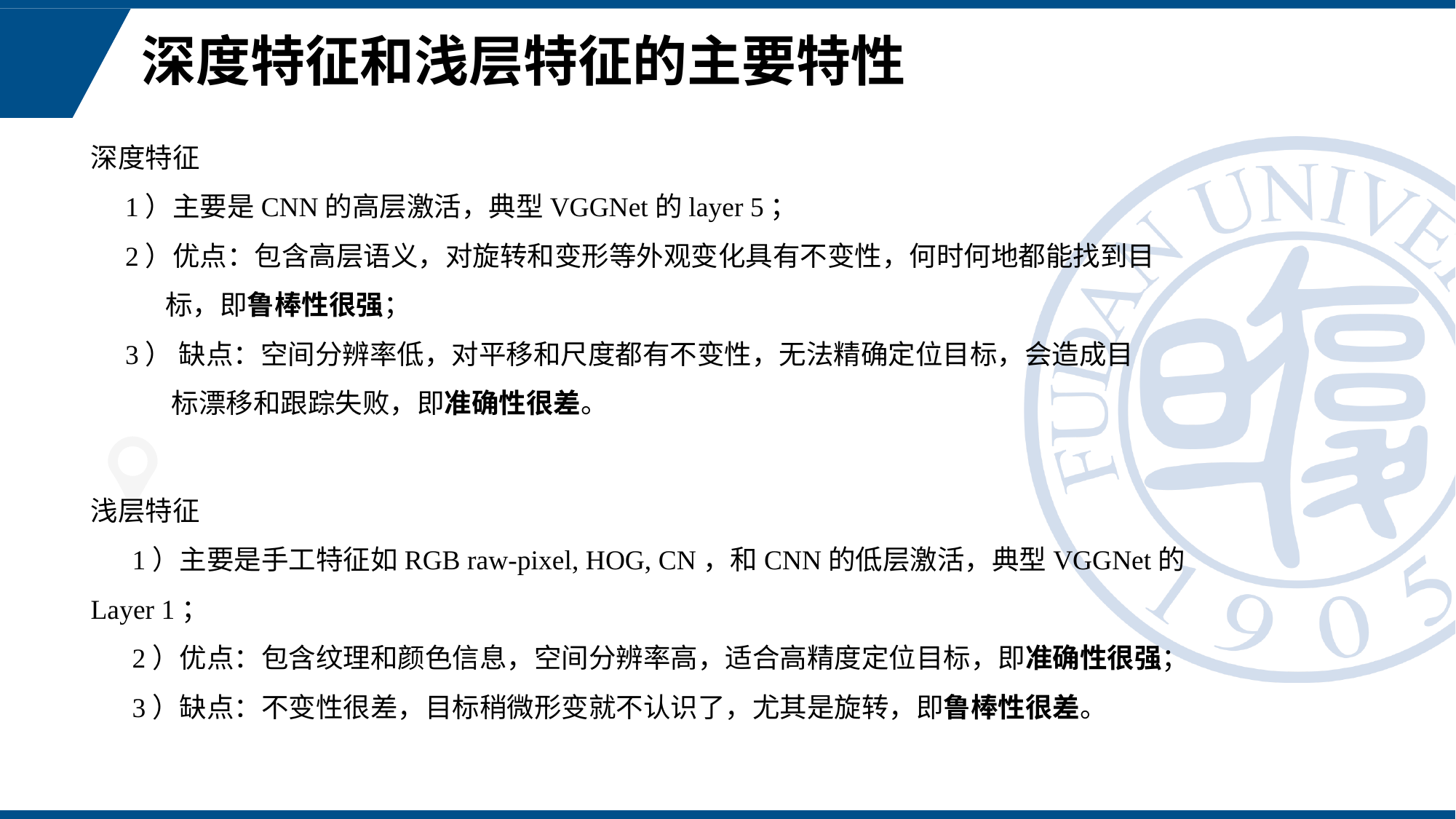

# 深度特征和浅层特征的主要特性
深度特征
     1）主要是CNN的高层激活，典型VGGNet的layer 5；
     2）优点：包含高层语义，对旋转和变形等外观变化具有不变性，何时何地都能找到目
           标，即鲁棒性很强；
     3） 缺点：空间分辨率低，对平移和尺度都有不变性，无法精确定位目标，会造成目
            标漂移和跟踪失败，即准确性很差。

浅层特征
      1）主要是手工特征如RGB raw-pixel, HOG, CN，和CNN的低层激活，典型VGGNet的Layer 1；
      2）优点：包含纹理和颜色信息，空间分辨率高，适合高精度定位目标，即准确性很强；
      3）缺点：不变性很差，目标稍微形变就不认识了，尤其是旋转，即鲁棒性很差。